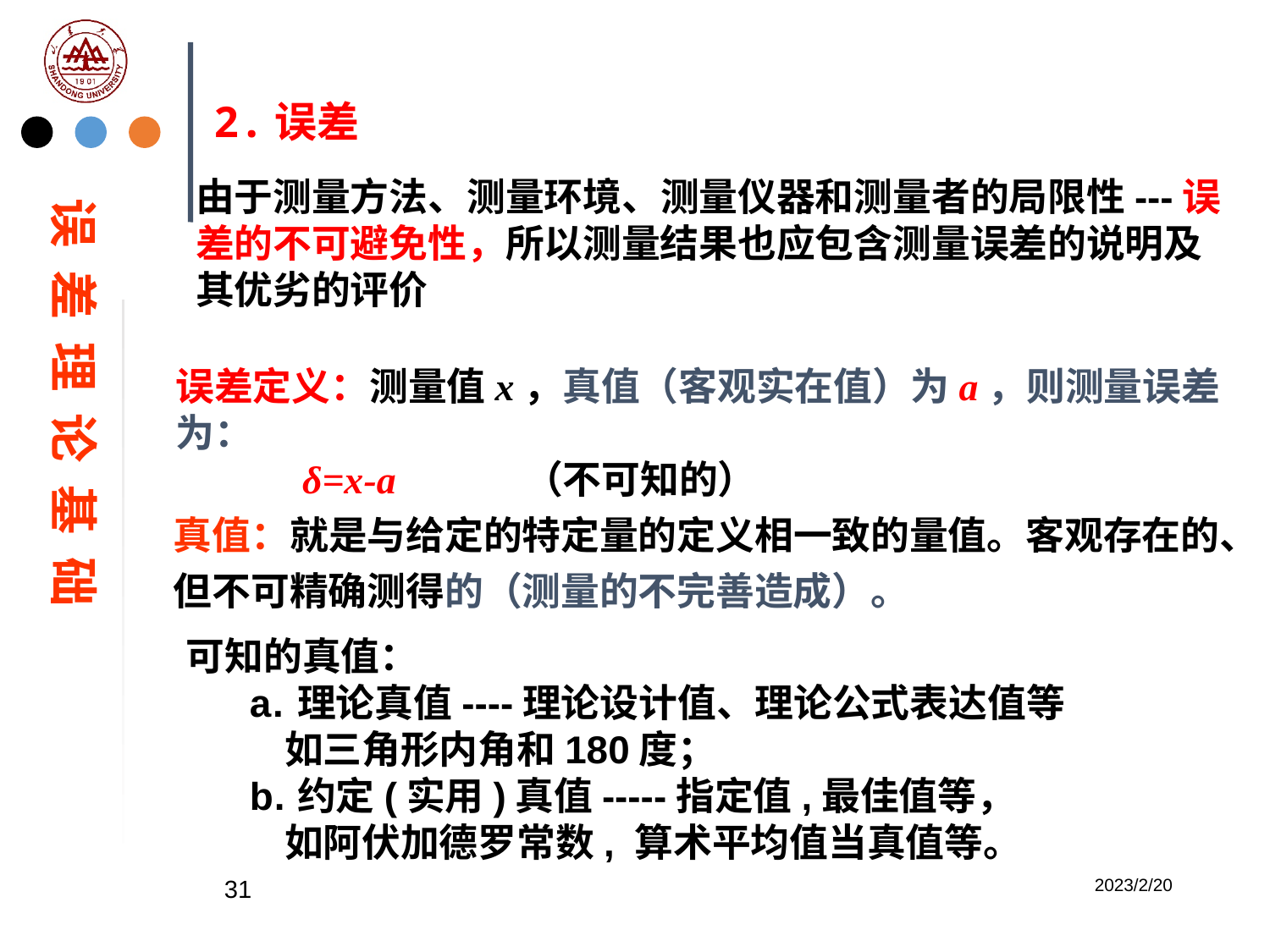

2.误差
由于测量方法、测量环境、测量仪器和测量者的局限性---误差的不可避免性，所以测量结果也应包含测量误差的说明及其优劣的评价
误  差  理  论  基  础
误差定义：测量值x，真值（客观实在值）为a，则测量误差为：
             δ=x-a           （不可知的）
真值：就是与给定的特定量的定义相一致的量值。客观存在的、但不可精确测得的（测量的不完善造成）。
可知的真值：
理论真值----理论设计值、理论公式表达值等
          如三角形内角和180度；
约定(实用)真值-----指定值,最佳值等，
          如阿伏加德罗常数, 算术平均值当真值等。
31
2023/2/20